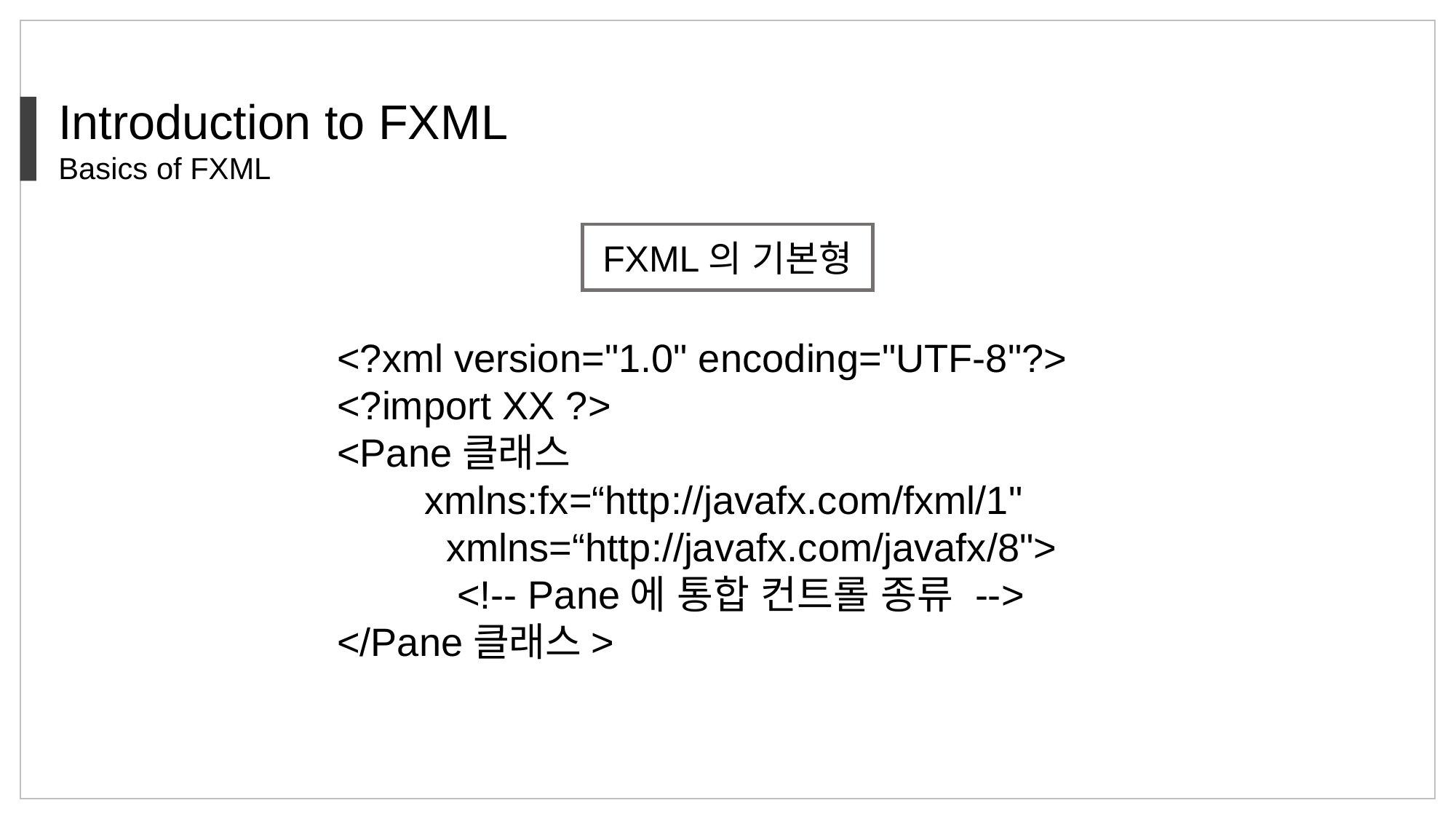

Introduction to FXML
Basics of FXML

FXML의 기본형
<?xml version="1.0" encoding="UTF-8"?>
<?import XX ?>
<Pane클래스
        xmlns:fx=“http://javafx.com/fxml/1"
	xmlns=“http://javafx.com/javafx/8">
	 <!-- Pane에 통합 컨트롤 종류 -->
</Pane클래스>